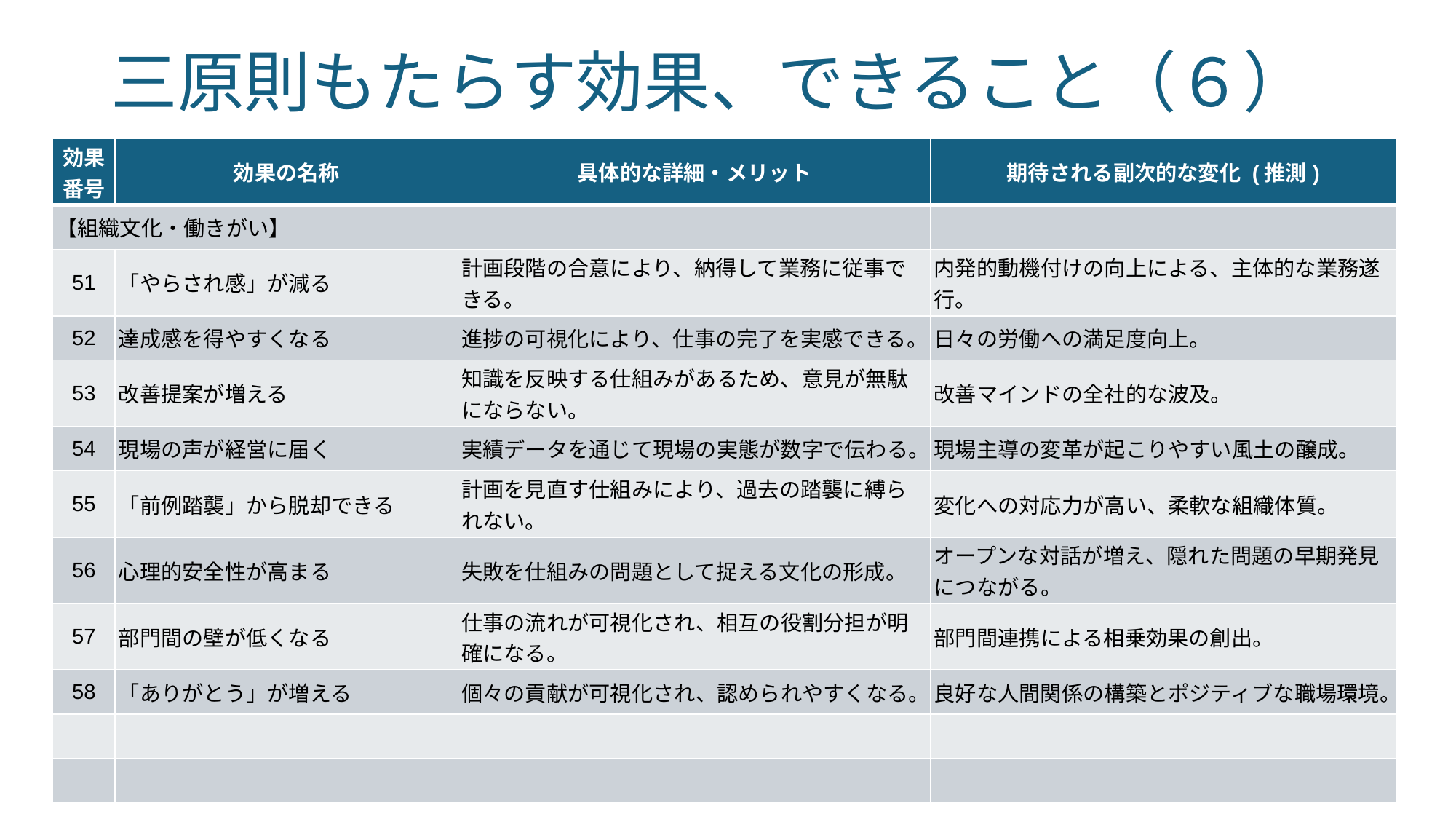

# 三原則もたらす効果、できること（６）
| 効果 番号 | 効果の名称 | 具体的な詳細・メリット | 期待される副次的な変化 (推測) |
| --- | --- | --- | --- |
| 【組織文化・働きがい】 |  |  |  |
| 51 | 「やらされ感」が減る | 計画段階の合意により、納得して業務に従事できる。 | 内発的動機付けの向上による、主体的な業務遂行。 |
| 52 | 達成感を得やすくなる | 進捗の可視化により、仕事の完了を実感できる。 | 日々の労働への満足度向上。 |
| 53 | 改善提案が増える | 知識を反映する仕組みがあるため、意見が無駄にならない。 | 改善マインドの全社的な波及。 |
| 54 | 現場の声が経営に届く | 実績データを通じて現場の実態が数字で伝わる。 | 現場主導の変革が起こりやすい風土の醸成。 |
| 55 | 「前例踏襲」から脱却できる | 計画を見直す仕組みにより、過去の踏襲に縛られない。 | 変化への対応力が高い、柔軟な組織体質。 |
| 56 | 心理的安全性が高まる | 失敗を仕組みの問題として捉える文化の形成。 | オープンな対話が増え、隠れた問題の早期発見につながる。 |
| 57 | 部門間の壁が低くなる | 仕事の流れが可視化され、相互の役割分担が明確になる。 | 部門間連携による相乗効果の創出。 |
| 58 | 「ありがとう」が増える | 個々の貢献が可視化され、認められやすくなる。 | 良好な人間関係の構築とポジティブな職場環境。 |
|  |  |  |  |
|  |  |  |  |
76